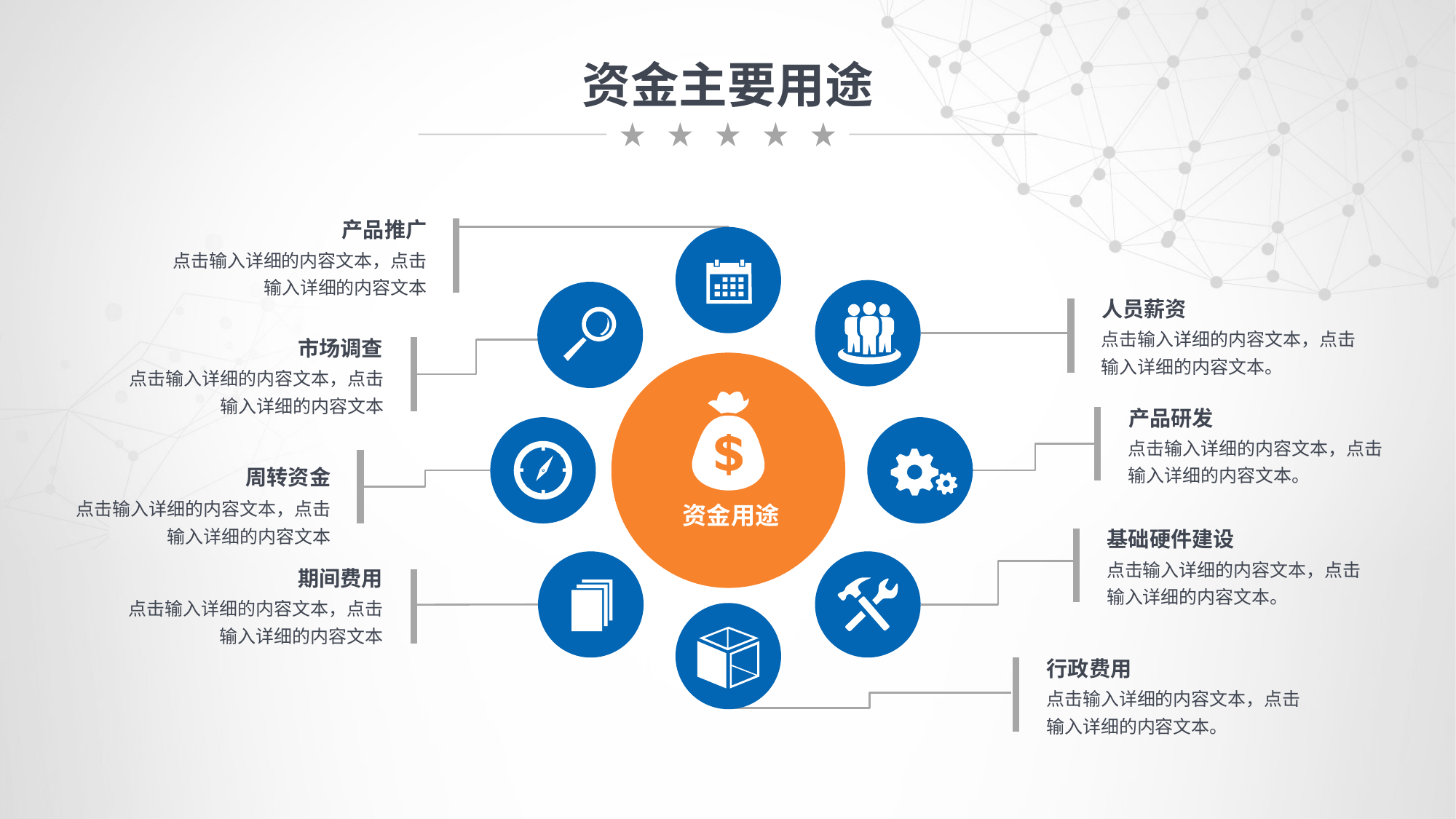

资金主要用途

产品推广
点击输入详细的内容文本，点击输入详细的内容文本

人员薪资
点击输入详细的内容文本，点击输入详细的内容文本。
市场调查
点击输入详细的内容文本，点击输入详细的内容文本

资金用途
产品研发
点击输入详细的内容文本，点击输入详细的内容文本。

周转资金
点击输入详细的内容文本，点击输入详细的内容文本
基础硬件建设
点击输入详细的内容文本，点击输入详细的内容文本。

期间费用
点击输入详细的内容文本，点击输入详细的内容文本

行政费用
点击输入详细的内容文本，点击输入详细的内容文本。